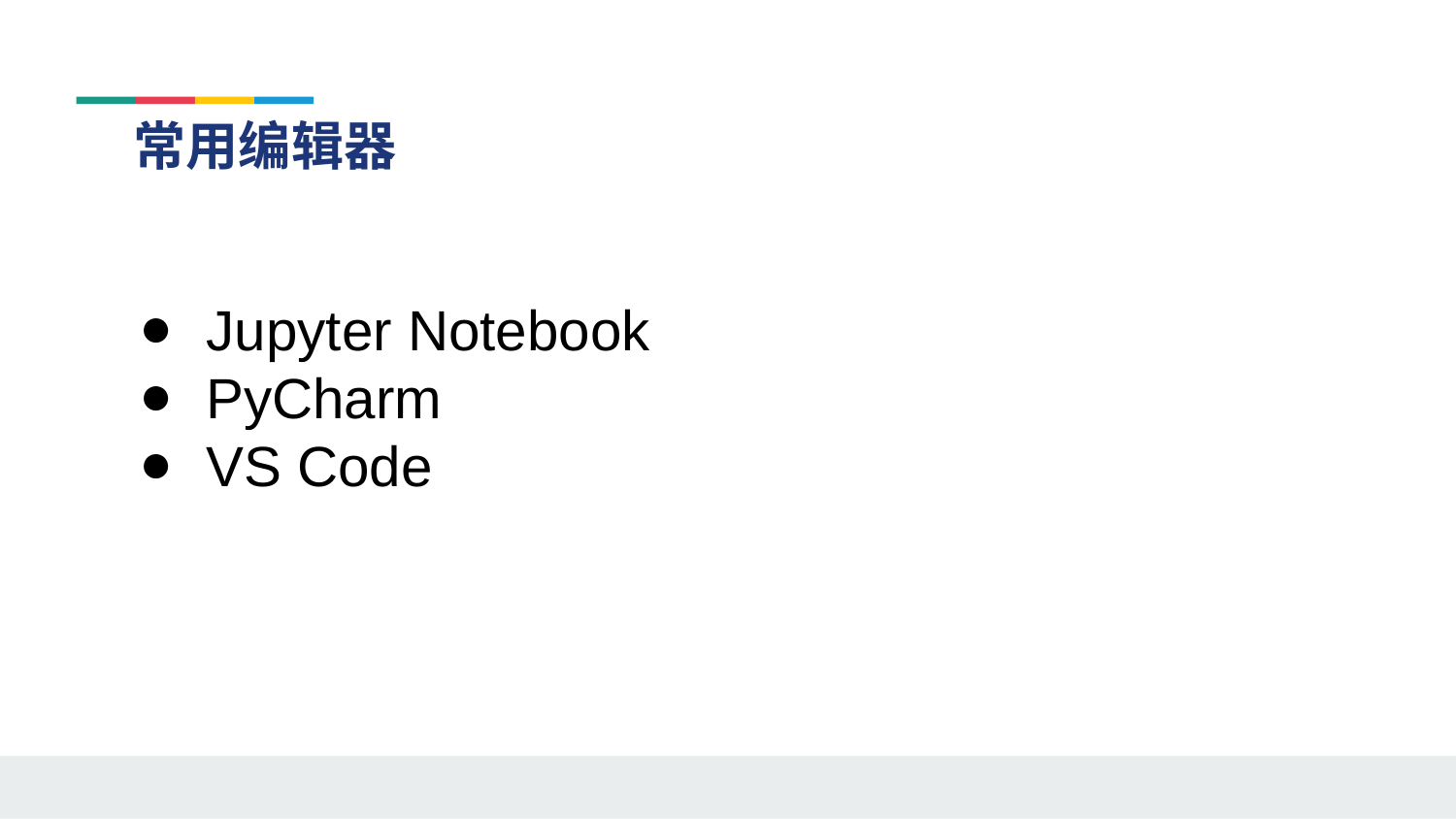

# 常用编辑器
Jupyter Notebook
PyCharm
VS Code